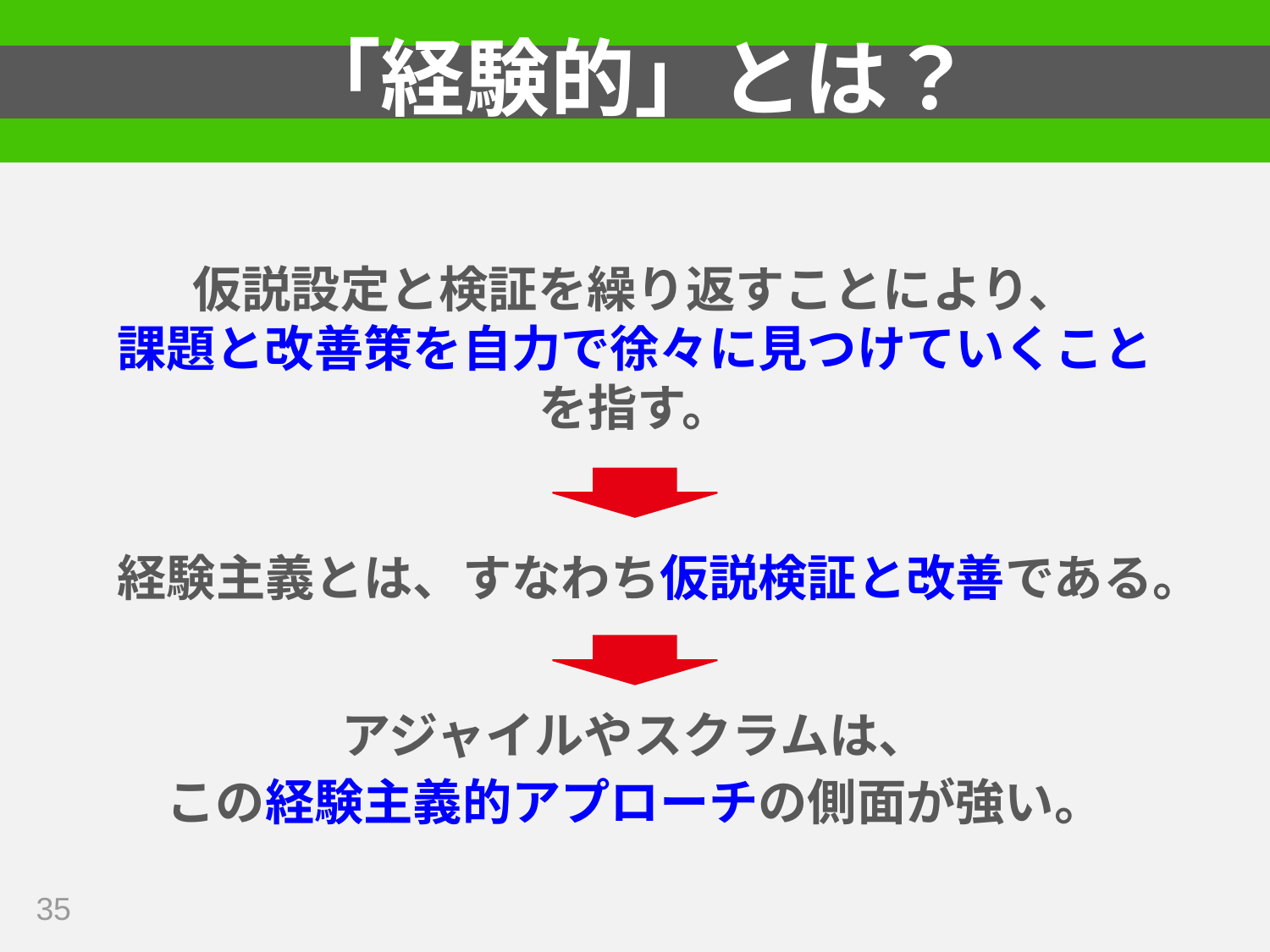

# 「経験的」とは？
仮説設定と検証を繰り返すことにより、
課題と改善策を自力で徐々に見つけていくこと
を指す。

経験主義とは、すなわち仮説検証と改善である。

アジャイルやスクラムは、
この経験主義的アプローチの側面が強い。
35